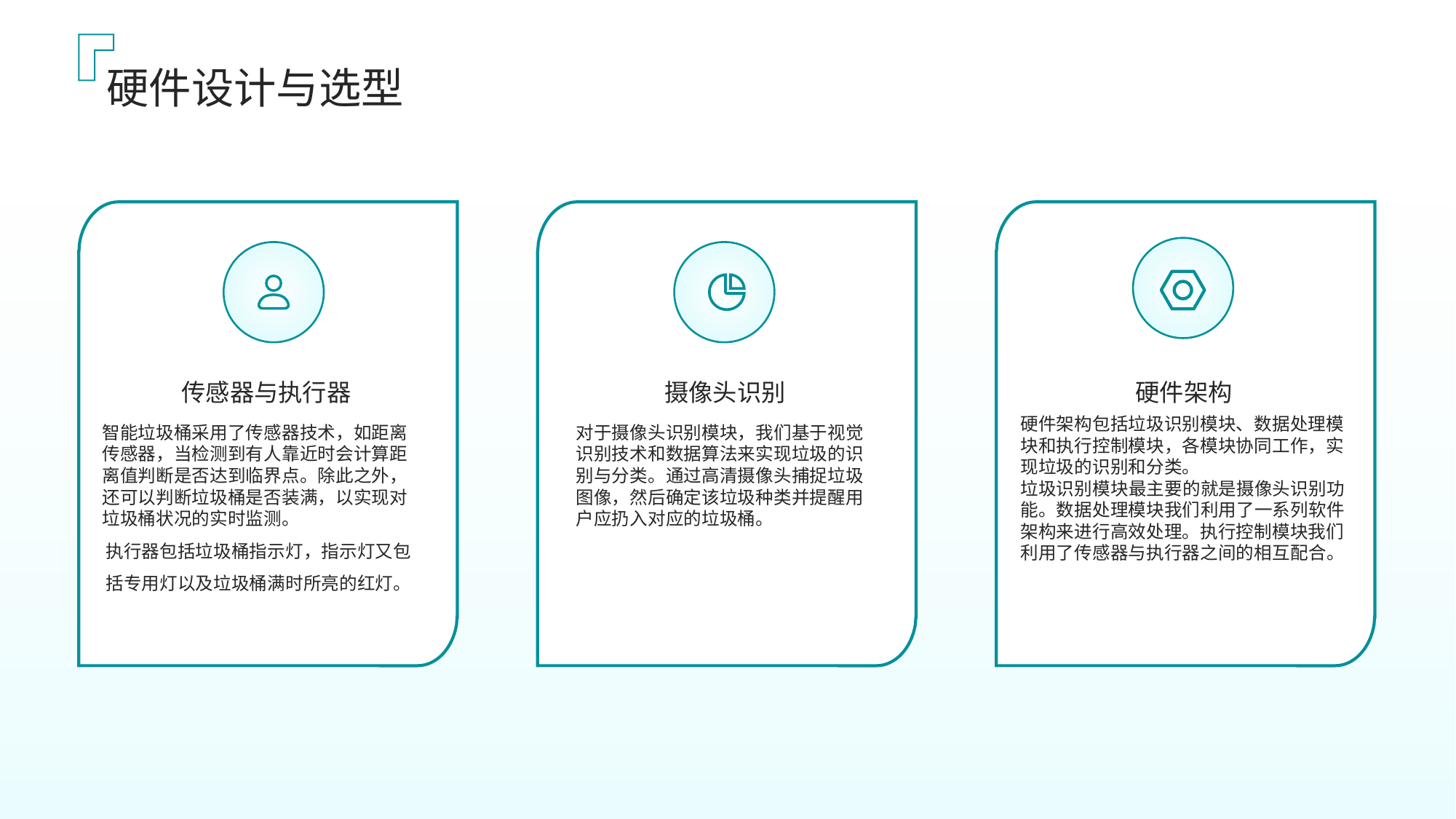

硬件设计与选型

传感器与执行器
摄像头识别
硬件架构
硬件架构包括垃圾识别模块、数据处理模块和执行控制模块，各模块协同工作，实现垃圾的识别和分类。
垃圾识别模块最主要的就是摄像头识别功能。数据处理模块我们利用了一系列软件架构来进行高效处理。执行控制模块我们利用了传感器与执行器之间的相互配合。

智能垃圾桶采用了传感器技术，如距离传感器，当检测到有人靠近时会计算距离值判断是否达到临界点。除此之外，还可以判断垃圾桶是否装满，以实现对垃圾桶状况的实时监测。
执行器包括垃圾桶指示灯，指示灯又包括专用灯以及垃圾桶满时所亮的红灯。
对于摄像头识别模块，我们基于视觉识别技术和数据算法来实现垃圾的识别与分类。通过高清摄像头捕捉垃圾图像，然后确定该垃圾种类并提醒用户应扔入对应的垃圾桶。